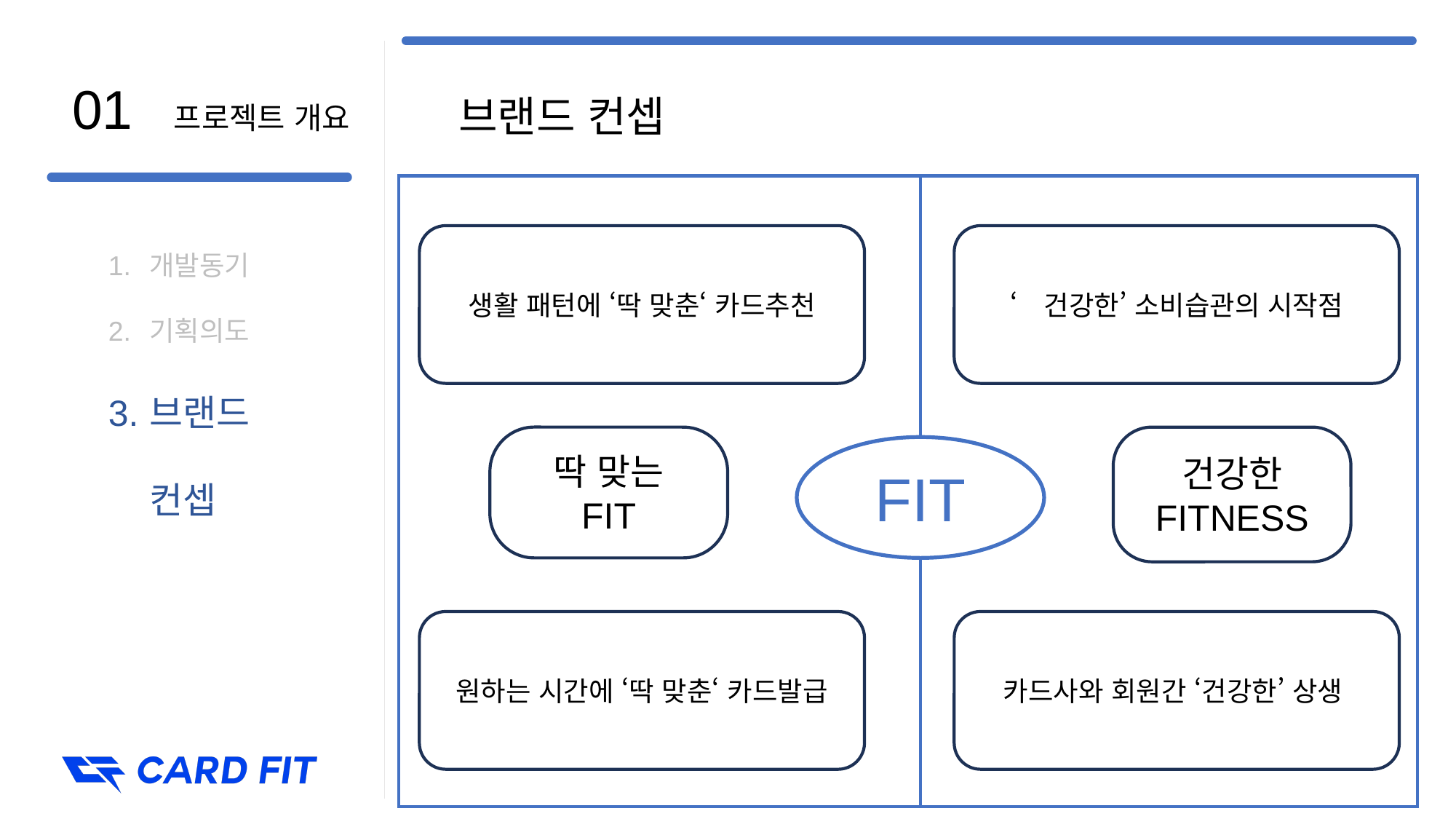

01    프로젝트 개요
브랜드 컨셉

개발동기
기획의도
브랜드 컨셉
생활 패턴에 ‘딱 맞춘‘ 카드추천
‘건강한’ 소비습관의 시작점
건강한
FITNESS
딱 맞는
FIT
FIT
원하는 시간에 ‘딱 맞춘‘ 카드발급
카드사와 회원간 ‘건강한’ 상생